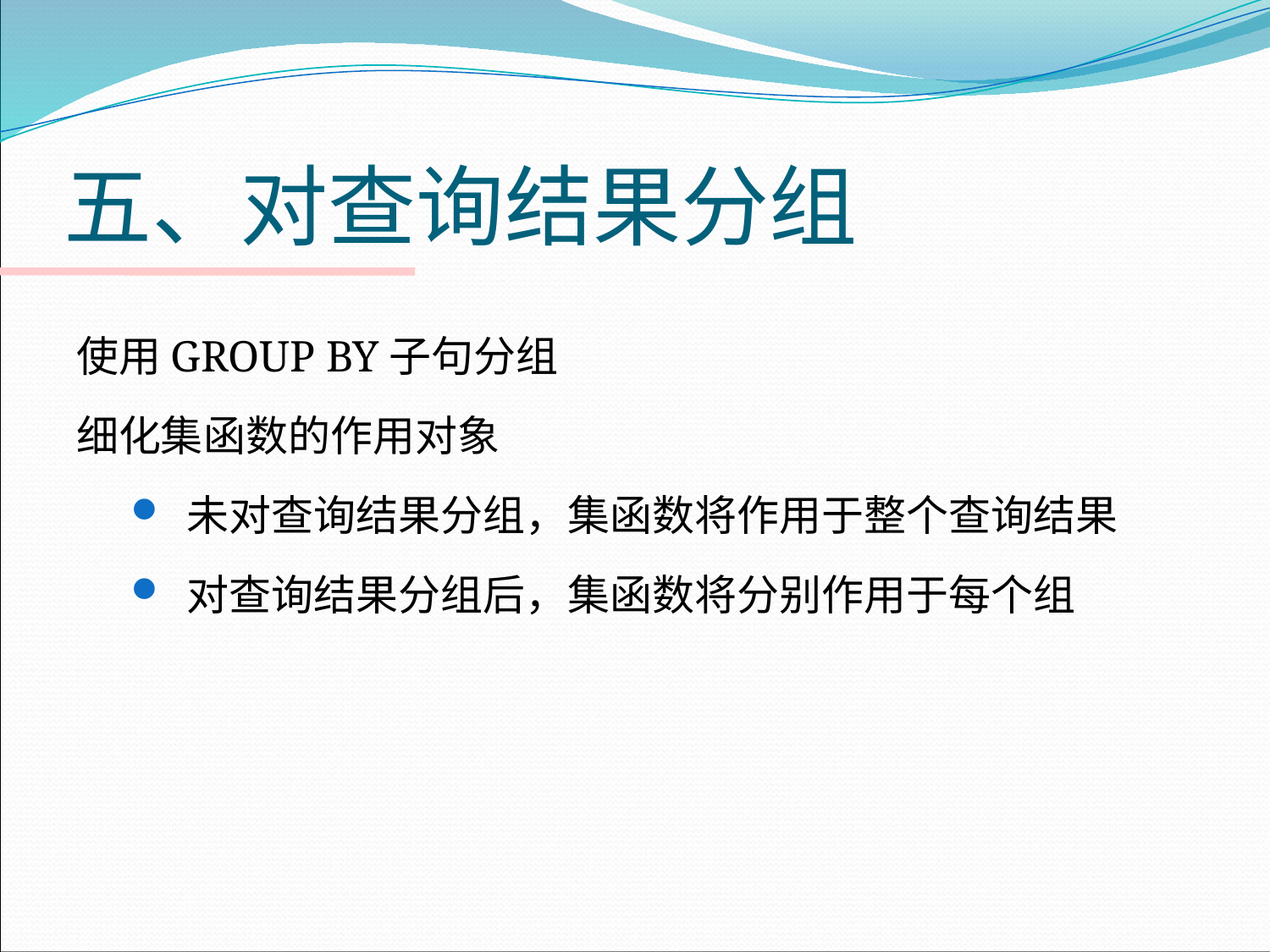

# 五、对查询结果分组
使用GROUP BY子句分组
细化集函数的作用对象
 未对查询结果分组，集函数将作用于整个查询结果
 对查询结果分组后，集函数将分别作用于每个组

281